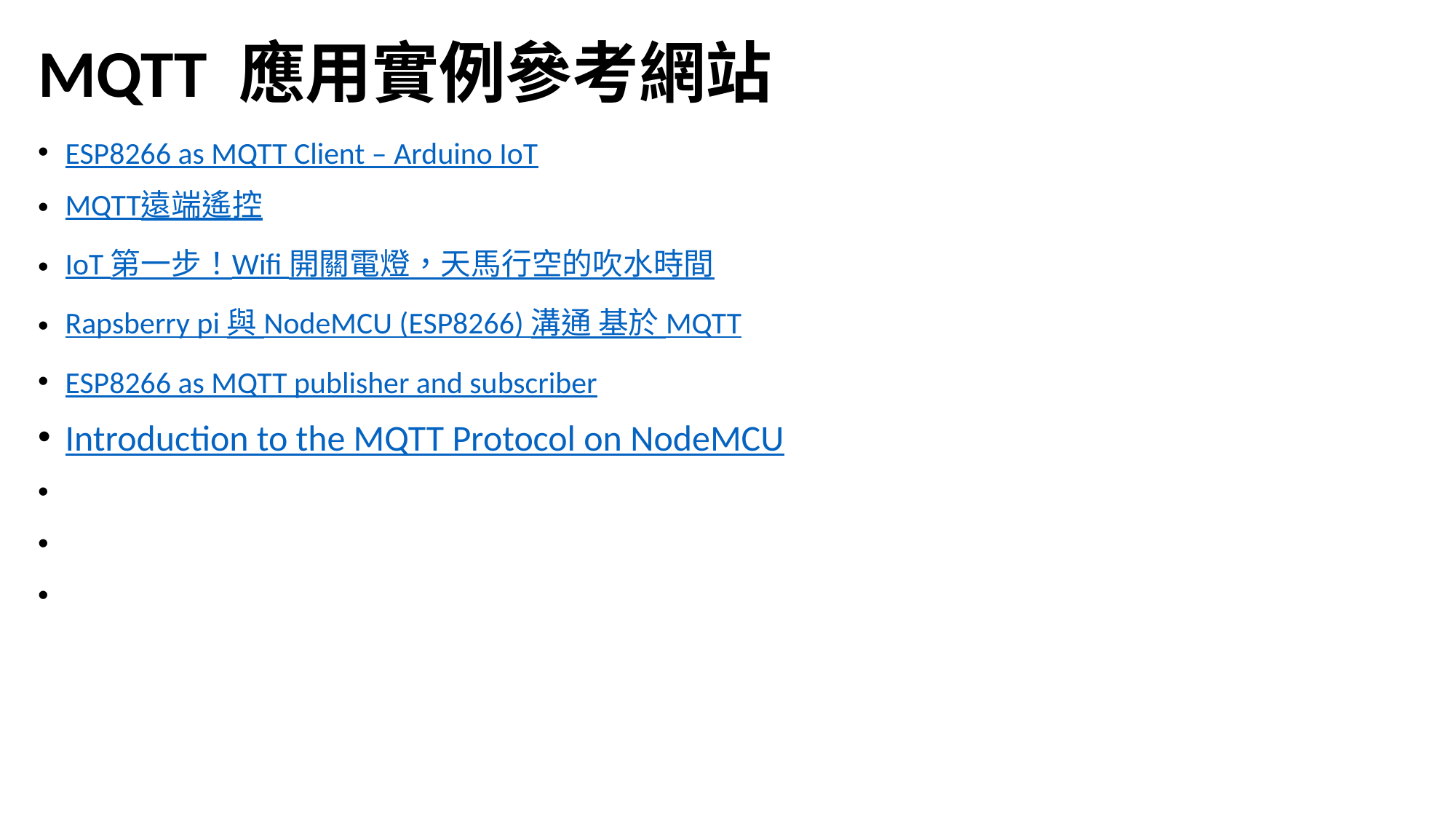

# MQTT 應用實例參考網站
ESP8266 as MQTT Client – Arduino IoT
MQTT遠端遙控
IoT 第一步！Wifi 開關電燈，天馬行空的吹水時間
Rapsberry pi 與 NodeMCU (ESP8266) 溝通 基於 MQTT
ESP8266 as MQTT publisher and subscriber
Introduction to the MQTT Protocol on NodeMCU